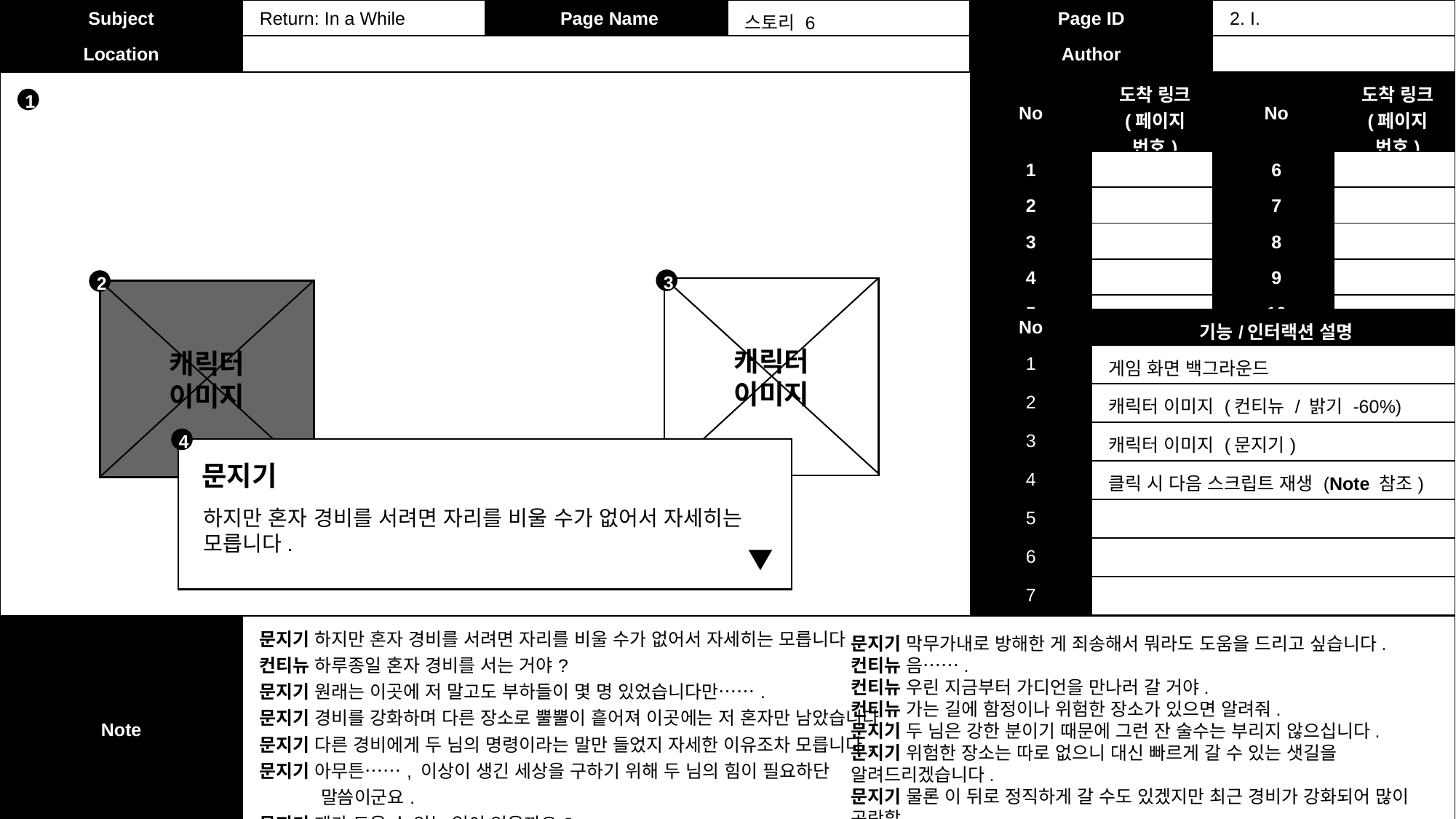

| Subject | Return: In a While | Page Name | 스토리 6 | Page ID | 2. I. |
| --- | --- | --- | --- | --- | --- |
| Location |  |  |  | Author |  |
| No | 도착 링크 (페이지 번호) | No | 도착 링크 (페이지 번호) |
| --- | --- | --- | --- |
| 1 |  | 6 |  |
| 2 |  | 7 |  |
| 3 |  | 8 |  |
| 4 |  | 9 |  |
| 5 |  | 10 |  |
1
3
2

캐릭터
이미지

캐릭터
이미지
| No | 기능/인터랙션 설명 |
| --- | --- |
| 1 | 게임 화면 백그라운드 |
| 2 | 캐릭터 이미지 (컨티뉴 / 밝기 -60%) |
| 3 | 캐릭터 이미지 (문지기) |
| 4 | 클릭 시 다음 스크립트 재생 (Note 참조) |
| 5 |  |
| 6 |  |
| 7 |  |
4

문지기
하지만 혼자 경비를 서려면 자리를 비울 수가 없어서 자세히는 모릅니다.

| Note | 문지기 하지만 혼자 경비를 서려면 자리를 비울 수가 없어서 자세히는 모릅니다. 컨티뉴 하루종일 혼자 경비를 서는 거야? 문지기 원래는 이곳에 저 말고도 부하들이 몇 명 있었습니다만……. 문지기 경비를 강화하며 다른 장소로 뿔뿔이 흩어져 이곳에는 저 혼자만 남았습니다. 문지기 다른 경비에게 두 님의 명령이라는 말만 들었지 자세한 이유조차 모릅니다. 문지기 아무튼……, 이상이 생긴 세상을 구하기 위해 두 님의 힘이 필요하단 말씀이군요. 문지기 제가 도울 수 있는 일이 있을까요? |
| --- | --- |
문지기 막무가내로 방해한 게 죄송해서 뭐라도 도움을 드리고 싶습니다.
컨티뉴 음…….
컨티뉴 우린 지금부터 가디언을 만나러 갈 거야.
컨티뉴 가는 길에 함정이나 위험한 장소가 있으면 알려줘.
문지기 두 님은 강한 분이기 때문에 그런 잔 술수는 부리지 않으십니다.
문지기 위험한 장소는 따로 없으니 대신 빠르게 갈 수 있는 샛길을 알려드리겠습니다.
문지기 물론 이 뒤로 정직하게 갈 수도 있겠지만 최근 경비가 강화되어 많이 곤란할
           겁니다.